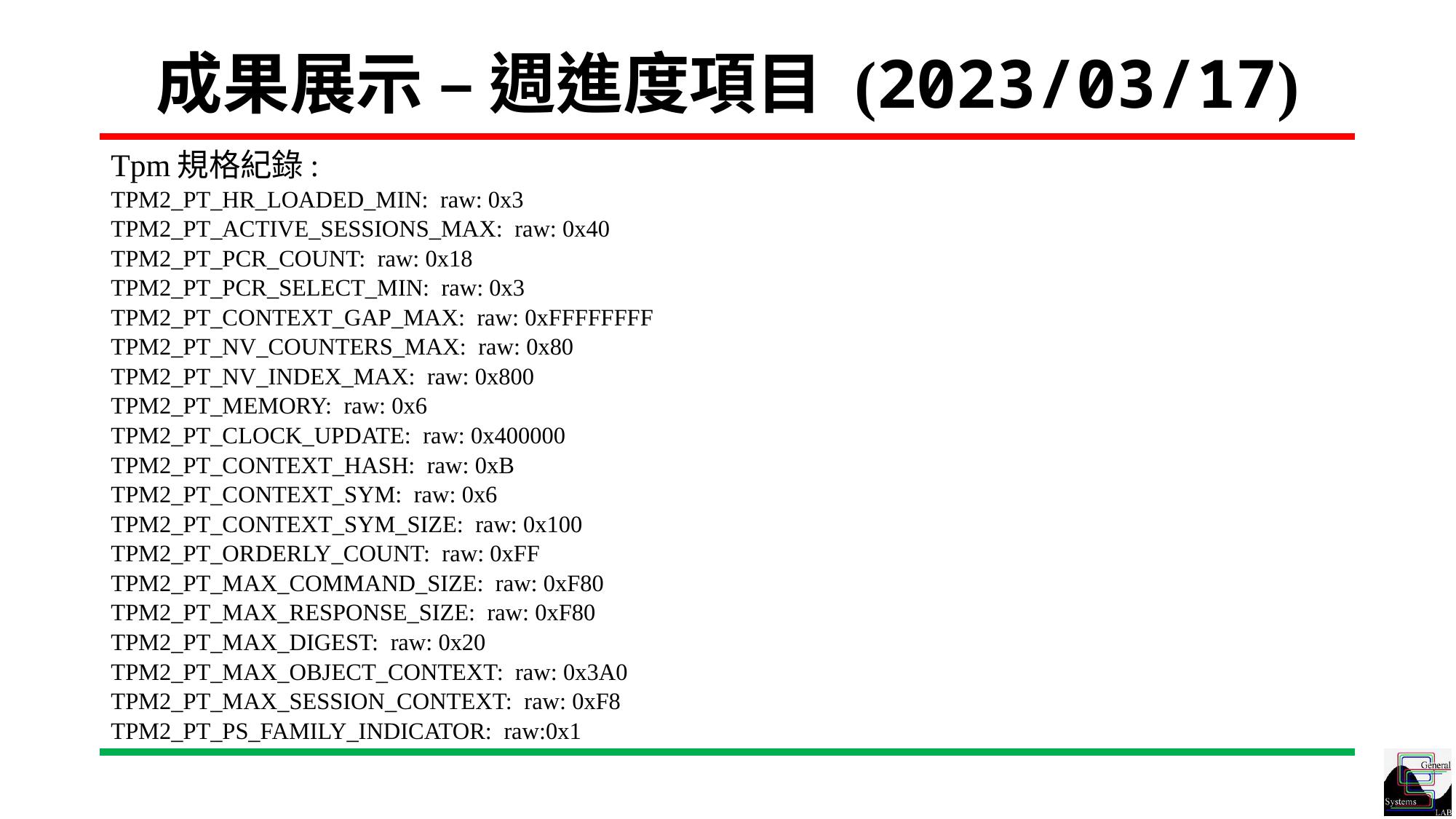

# 成果展示 – 週進度項目 (2023/03/17)
Tpm規格紀錄:
TPM2_PT_HR_LOADED_MIN:  raw: 0x3
TPM2_PT_ACTIVE_SESSIONS_MAX:  raw: 0x40
TPM2_PT_PCR_COUNT:  raw: 0x18
TPM2_PT_PCR_SELECT_MIN:  raw: 0x3
TPM2_PT_CONTEXT_GAP_MAX:  raw: 0xFFFFFFFF
TPM2_PT_NV_COUNTERS_MAX:  raw: 0x80
TPM2_PT_NV_INDEX_MAX:  raw: 0x800
TPM2_PT_MEMORY:  raw: 0x6
TPM2_PT_CLOCK_UPDATE:  raw: 0x400000
TPM2_PT_CONTEXT_HASH:  raw: 0xB
TPM2_PT_CONTEXT_SYM:  raw: 0x6
TPM2_PT_CONTEXT_SYM_SIZE:  raw: 0x100
TPM2_PT_ORDERLY_COUNT:  raw: 0xFF
TPM2_PT_MAX_COMMAND_SIZE:  raw: 0xF80
TPM2_PT_MAX_RESPONSE_SIZE:  raw: 0xF80
TPM2_PT_MAX_DIGEST:  raw: 0x20
TPM2_PT_MAX_OBJECT_CONTEXT:  raw: 0x3A0
TPM2_PT_MAX_SESSION_CONTEXT:  raw: 0xF8
TPM2_PT_PS_FAMILY_INDICATOR:  raw:0x1